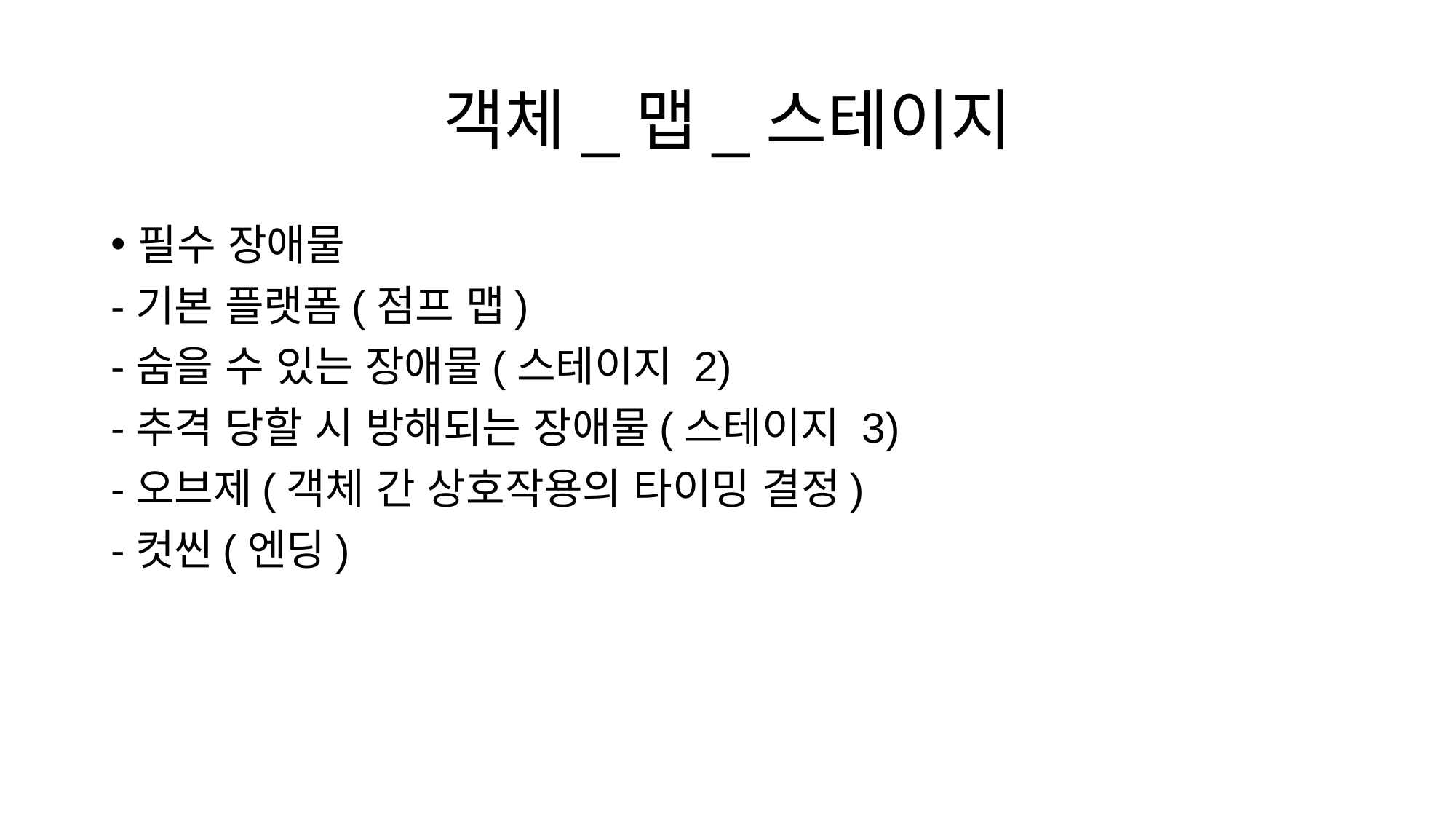

# 객체_맵_스테이지
필수 장애물
-기본 플랫폼(점프 맵)
-숨을 수 있는 장애물(스테이지 2)
-추격 당할 시 방해되는 장애물(스테이지 3)
-오브제(객체 간 상호작용의 타이밍 결정)
-컷씬(엔딩)